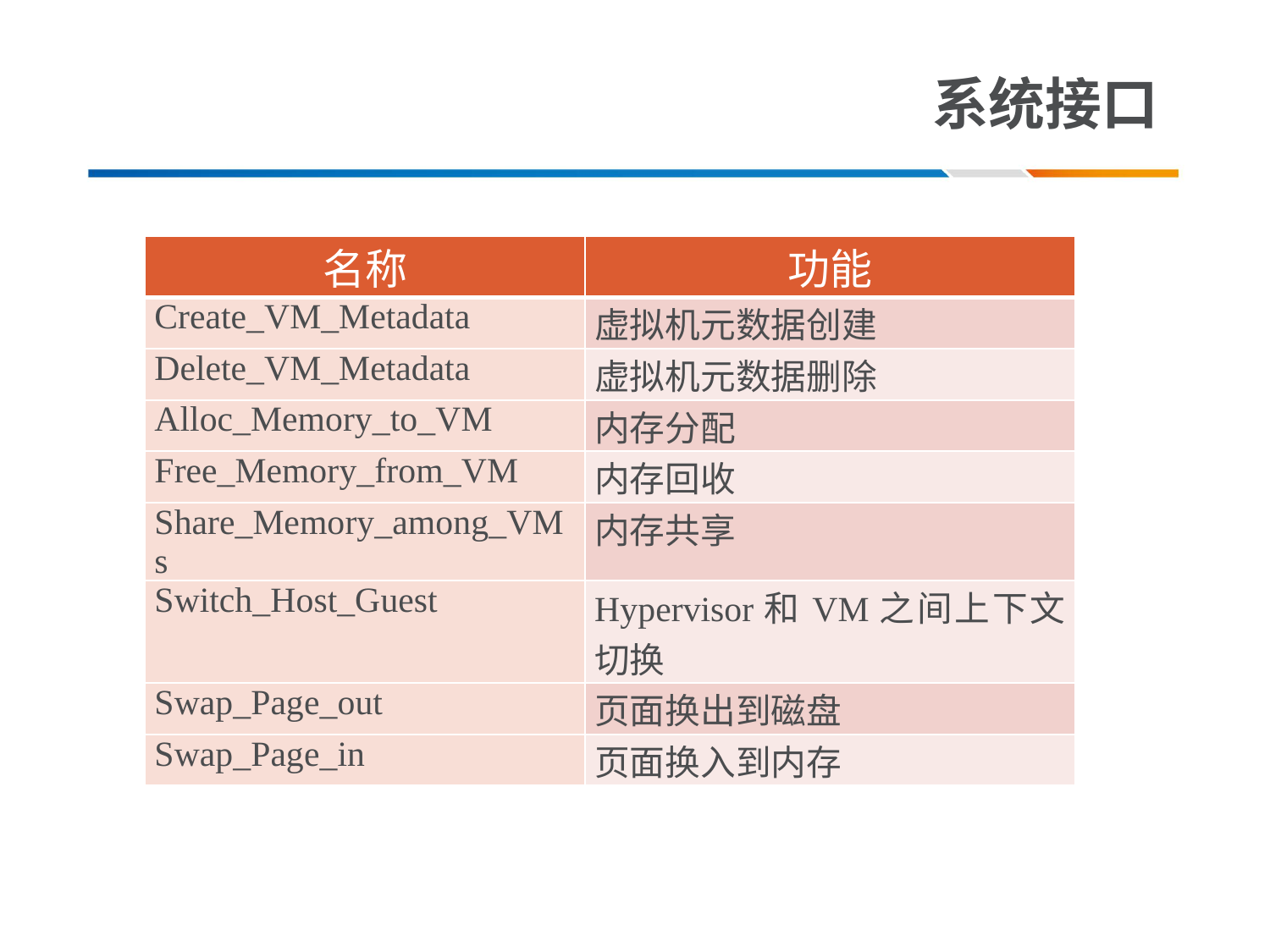

# 系统接口
| 名称 | 功能 |
| --- | --- |
| Create\_VM\_Metadata | 虚拟机元数据创建 |
| Delete\_VM\_Metadata | 虚拟机元数据删除 |
| Alloc\_Memory\_to\_VM | 内存分配 |
| Free\_Memory\_from\_VM | 内存回收 |
| Share\_Memory\_among\_VMs | 内存共享 |
| Switch\_Host\_Guest | Hypervisor和VM之间上下文切换 |
| Swap\_Page\_out | 页面换出到磁盘 |
| Swap\_Page\_in | 页面换入到内存 |